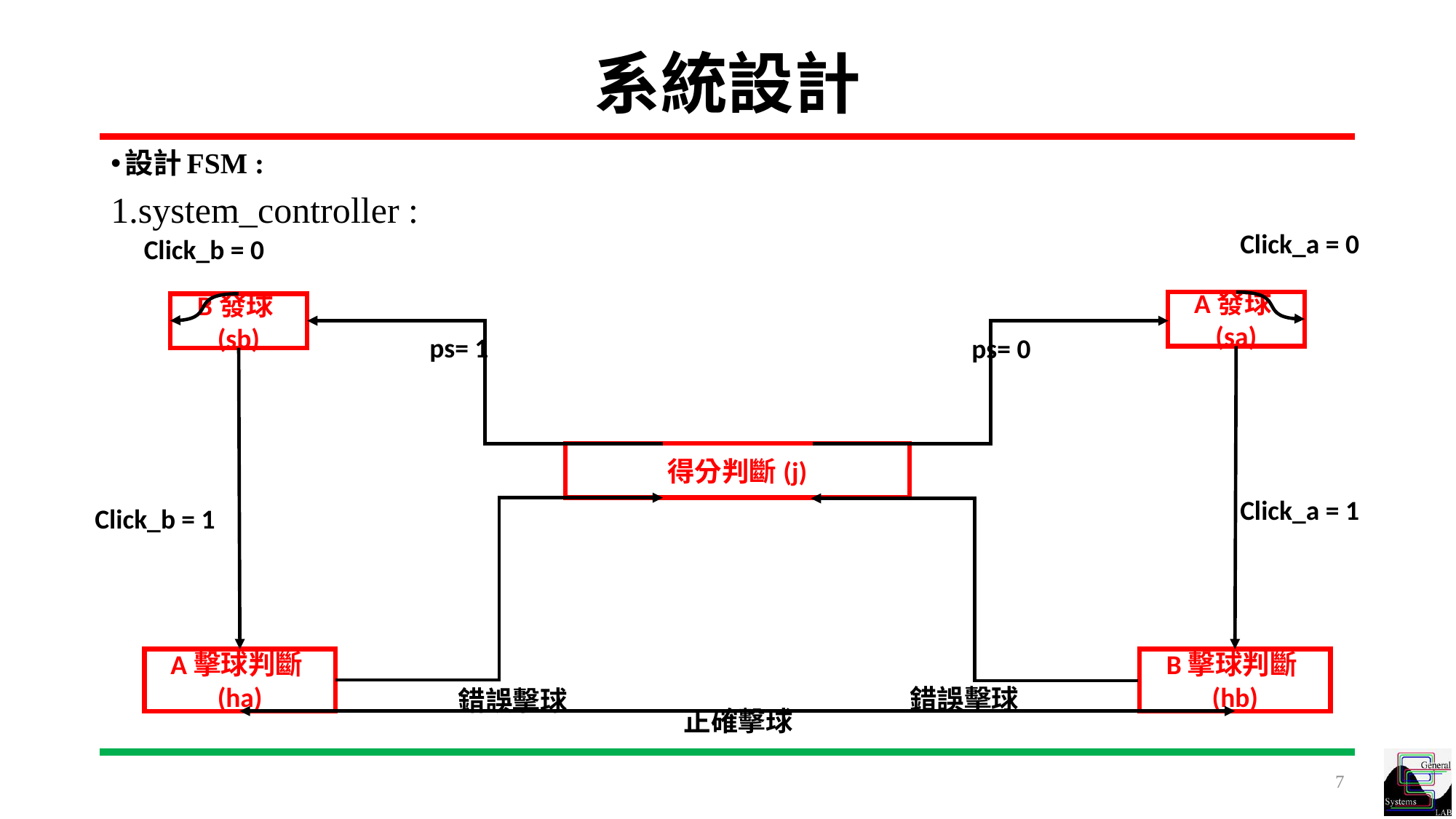

# 系統設計
設計FSM :

1.system_controller :
Click_a = 0
Click_b = 0
A發球(sa)
B發球(sb)
ps= 1
ps= 0
得分判斷(j)
Click_a = 1
Click_b = 1
B擊球判斷(hb)
A擊球判斷(ha)
錯誤擊球
錯誤擊球
正確擊球
7